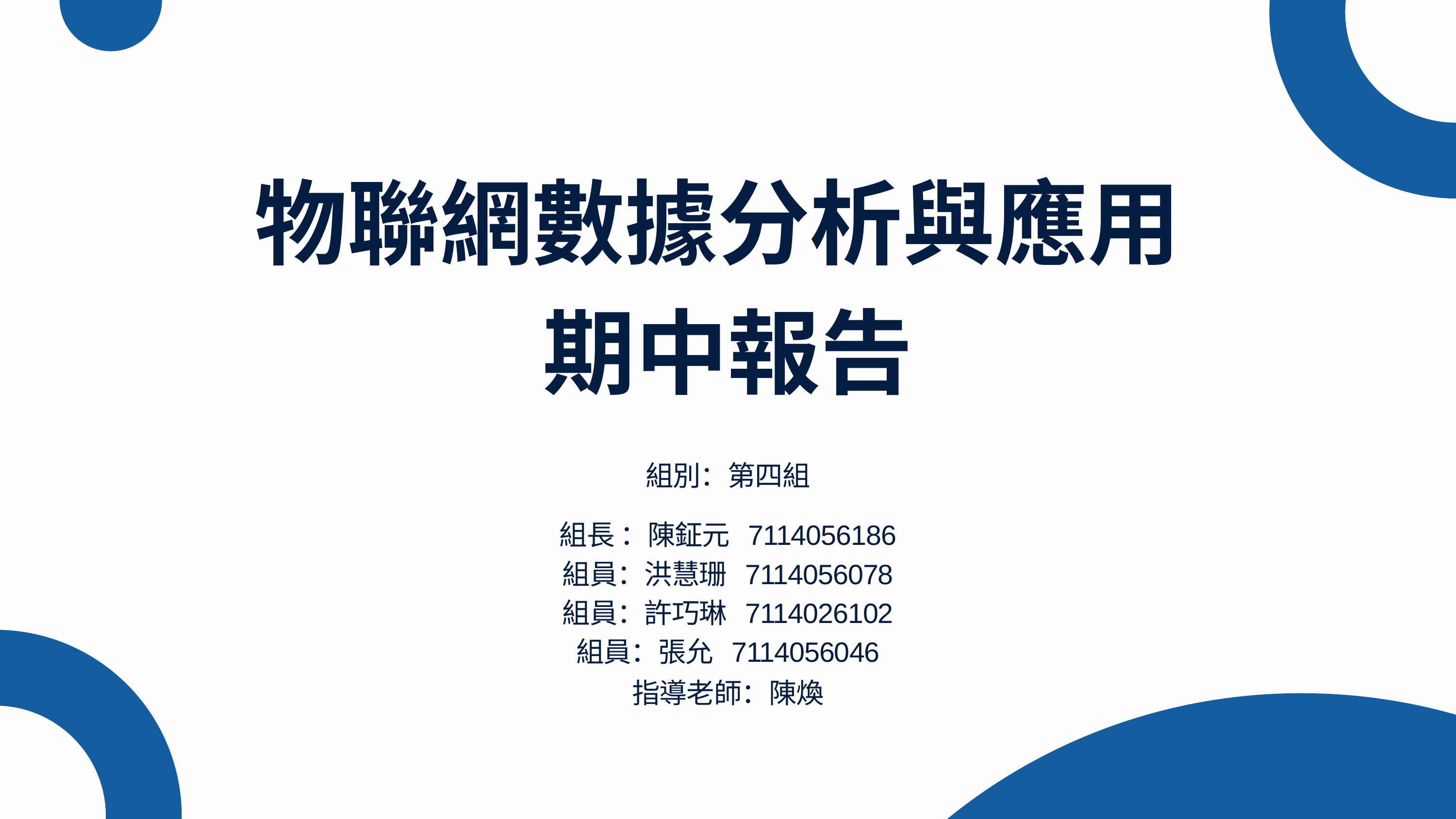

物聯網數據分析與應用
期中報告
組別：第四組
組長 ：陳鉦元  7114056186
組員：洪慧珊  7114056078
組員：許巧琳  7114026102
組員：張允  7114056046

指導老師：陳煥